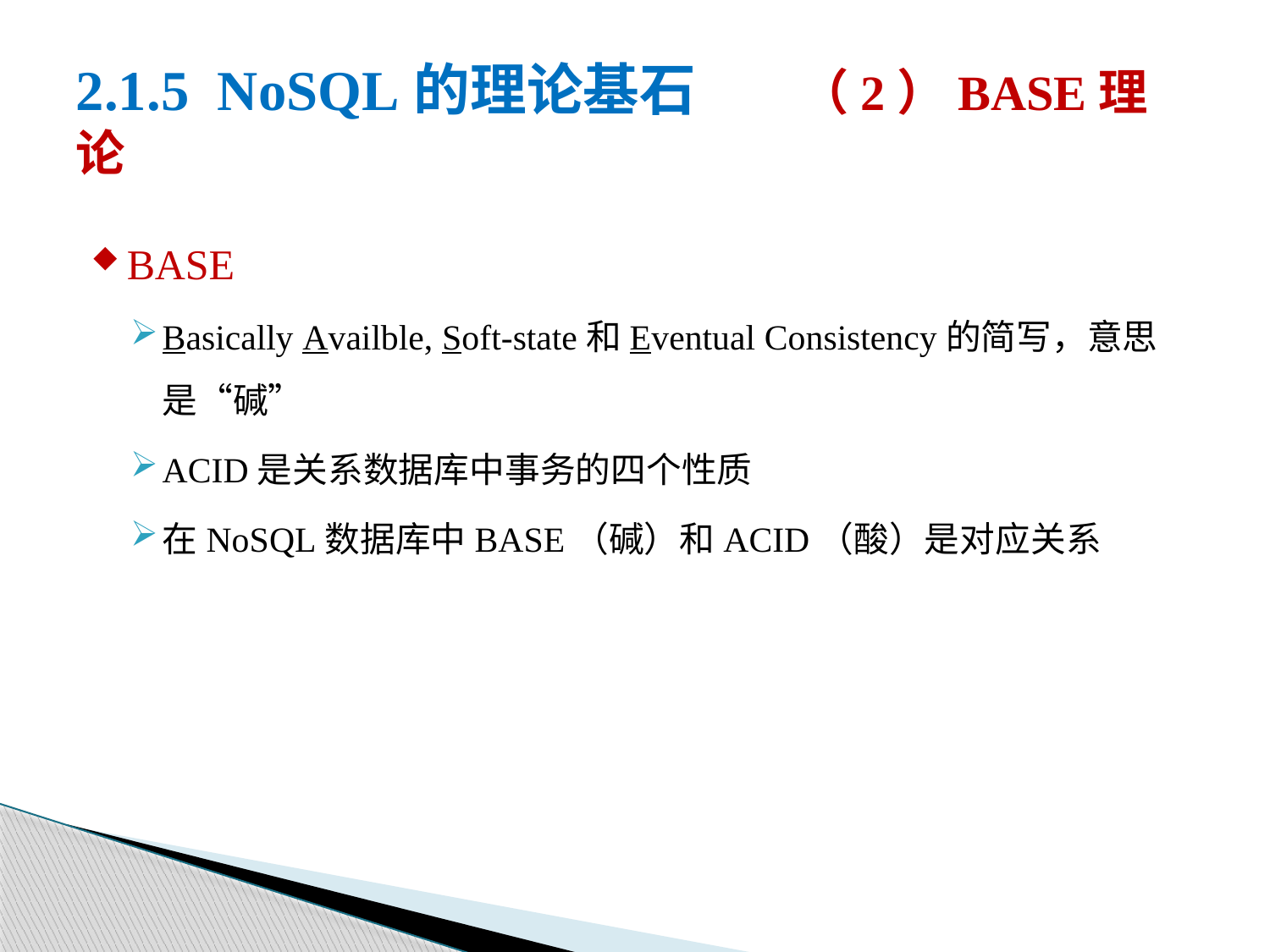

# 2.1.5  NoSQL的理论基石        （2）BASE理论
BASE
Basically Availble, Soft-state和Eventual Consistency的简写，意思是“碱”
ACID是关系数据库中事务的四个性质
在NoSQL数据库中BASE（碱）和ACID（酸）是对应关系